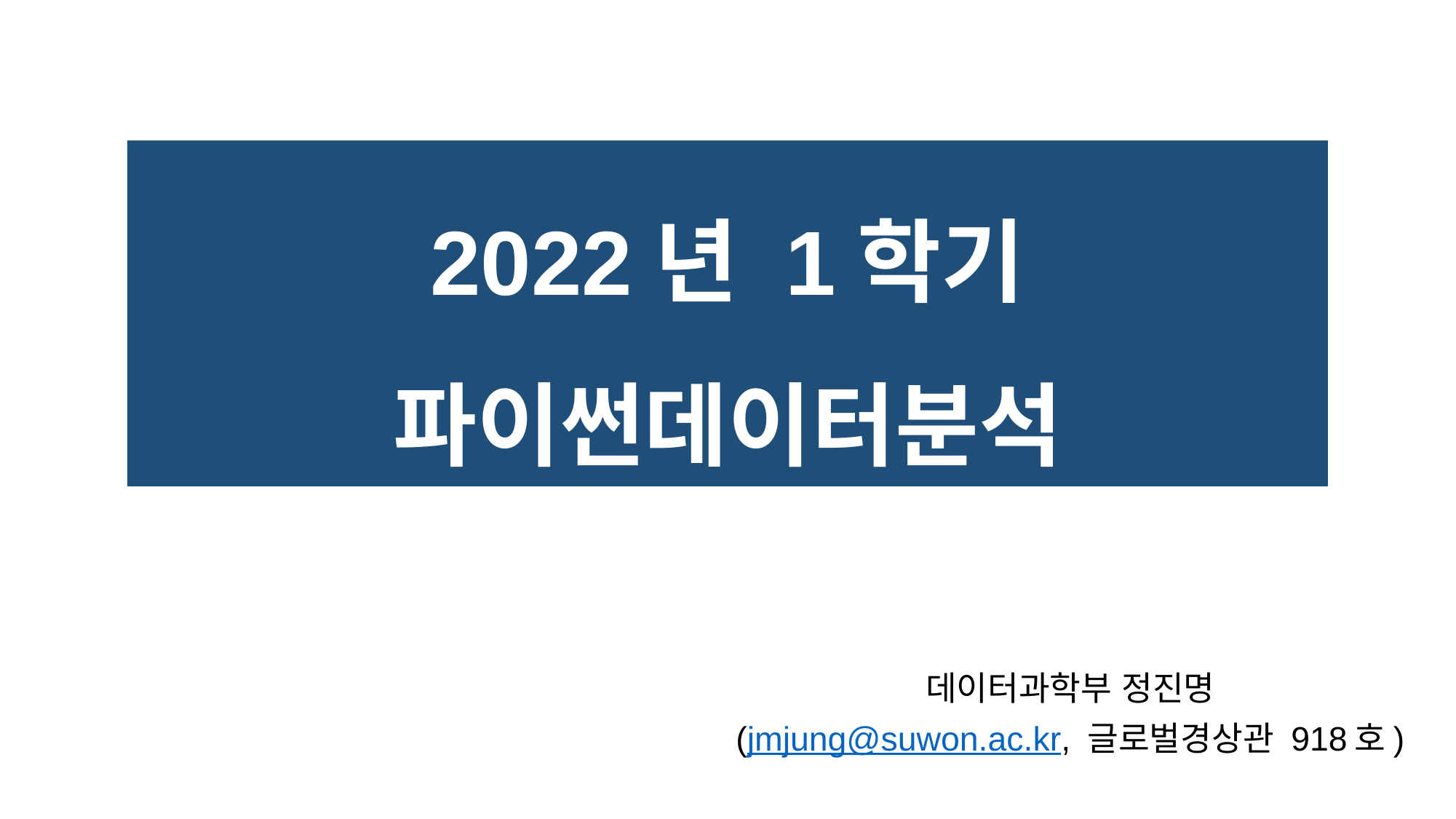

# 2022년 1학기 파이썬데이터분석
데이터과학부 정진명
(jmjung@suwon.ac.kr, 글로벌경상관 918호)